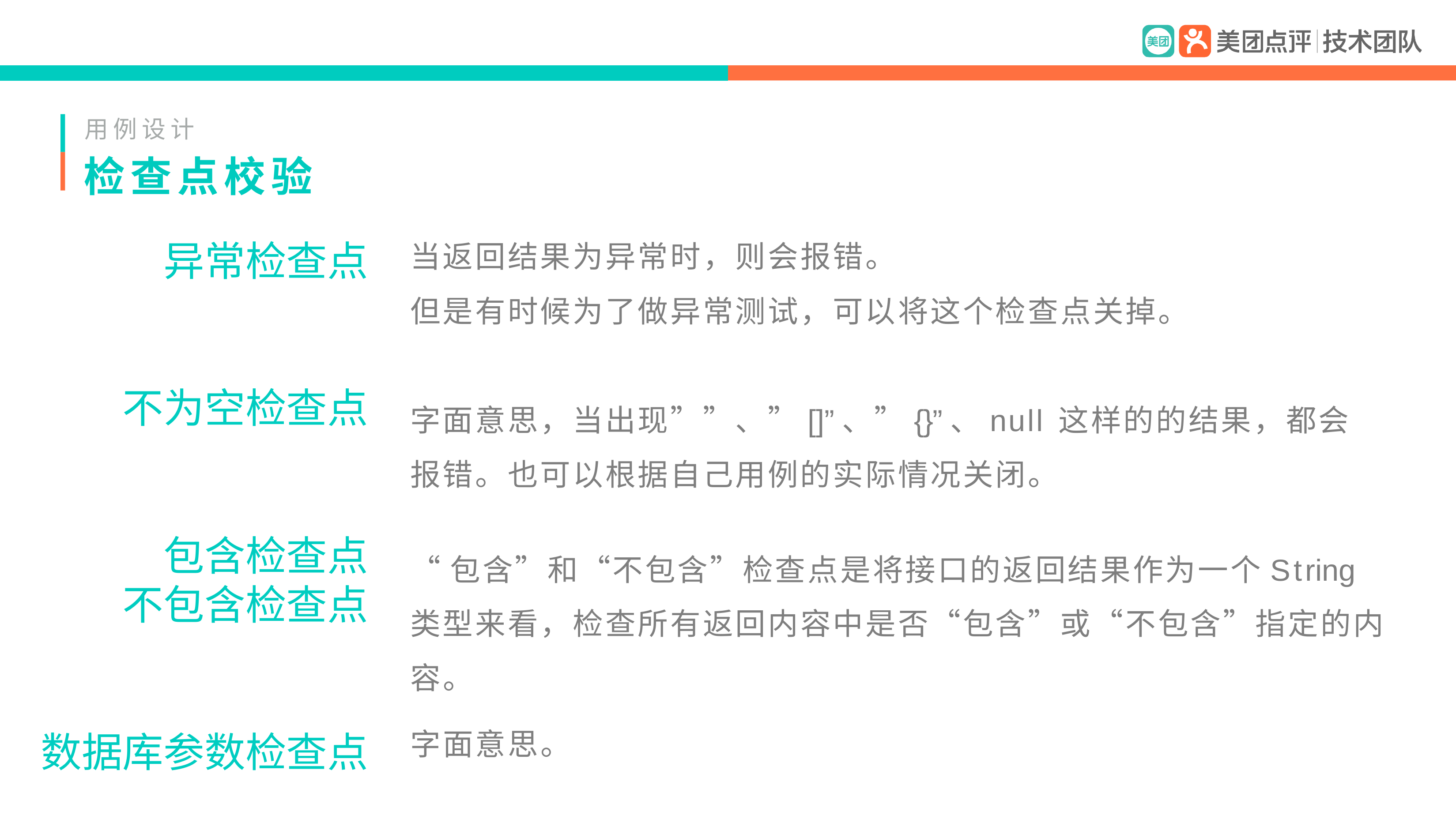

用例设计
# 检查点校验

异常检查点
当返回结果为异常时，则会报错。
但是有时候为了做异常测试，可以将这个检查点关掉。
不为空检查点
字面意思，当出现””、”[]”、”{}”、null 这样的的结果，都会 报错。也可以根据自己用例的实际情况关闭。
包含检查点 不包含检查点
“包含”和“不包含”检查点是将接口的返回结果作为一个String 类型来看，检查所有返回内容中是否“包含”或“不包含”指定的内 容。
字面意思。
数据库参数检查点